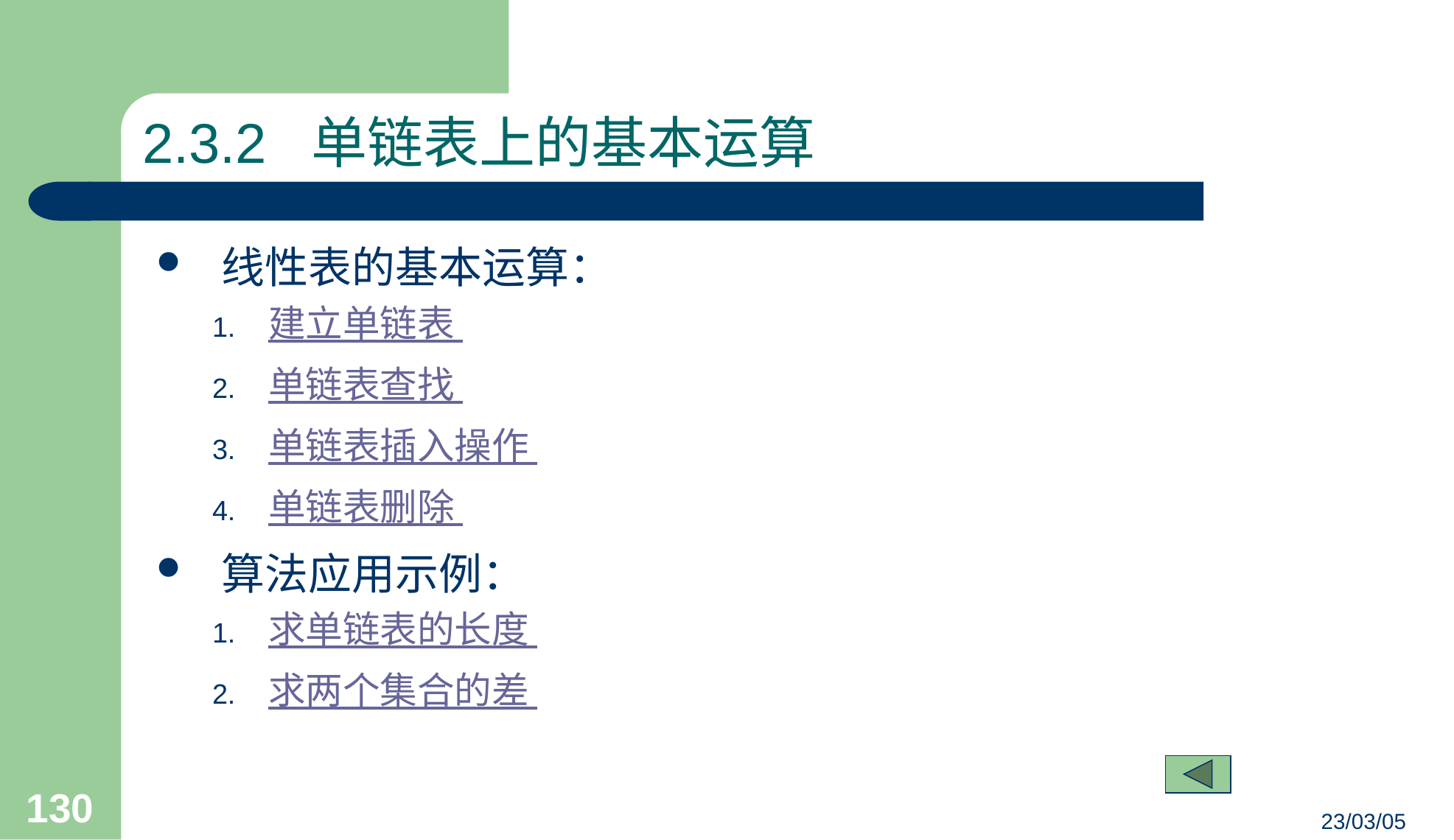

# 2.3.2  单链表上的基本运算
线性表的基本运算：
建立单链表
单链表查找
单链表插入操作
单链表删除
算法应用示例：
求单链表的长度
求两个集合的差

130
23/03/05